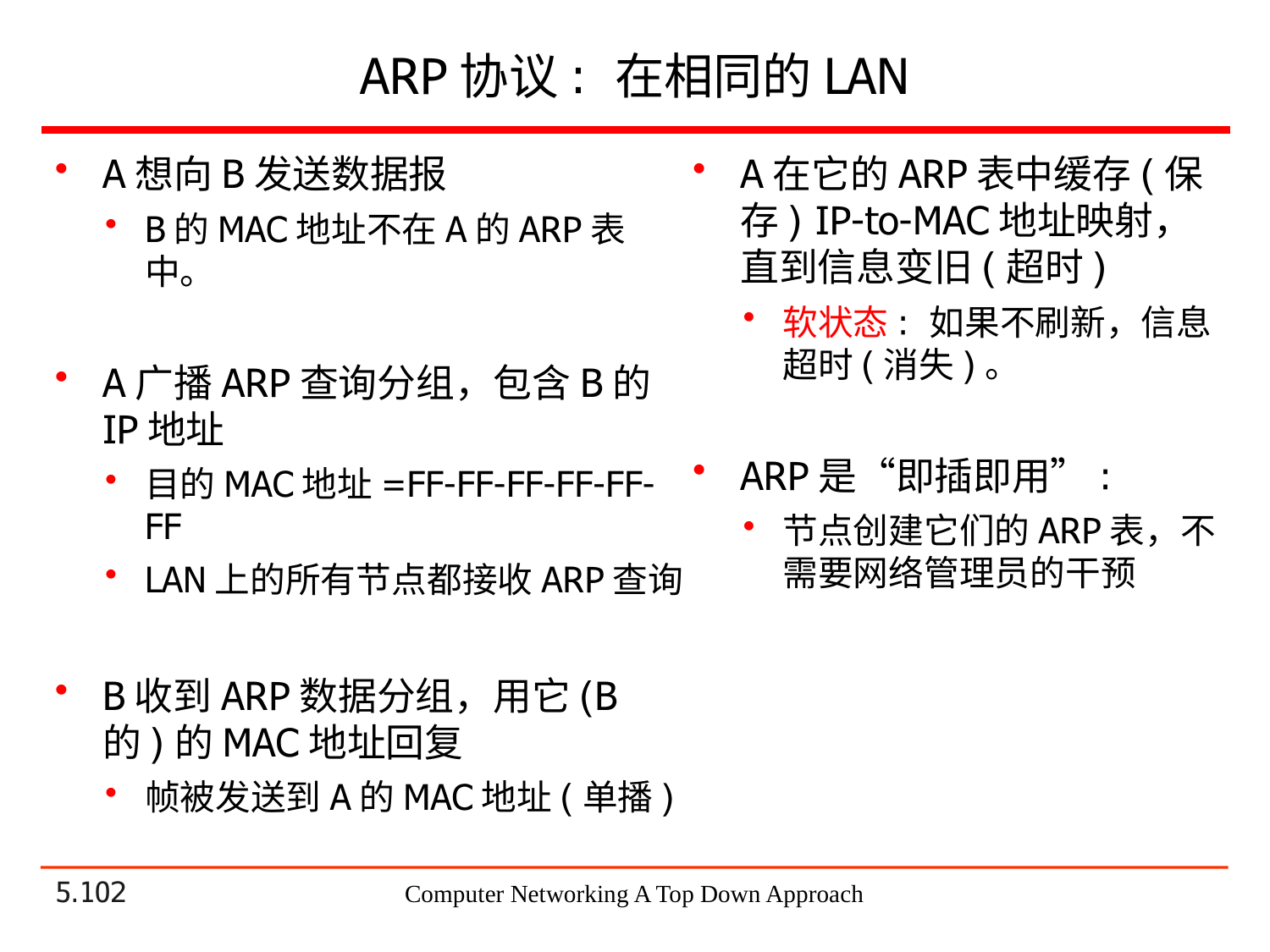

# ARP协议: 在相同的LAN
A在它的ARP表中缓存(保存) IP-to-MAC地址映射，直到信息变旧(超时)
软状态: 如果不刷新，信息超时(消失)。

ARP是“即插即用”:
节点创建它们的ARP表，不需要网络管理员的干预
A想向B发送数据报
B的MAC地址不在A的ARP表中。

A广播ARP查询分组，包含B的IP地址
目的MAC地址=FF-FF-FF-FF-FF-FF
LAN上的所有节点都接收ARP查询

B收到ARP数据分组，用它(B的)的MAC地址回复
帧被发送到A的MAC地址(单播)